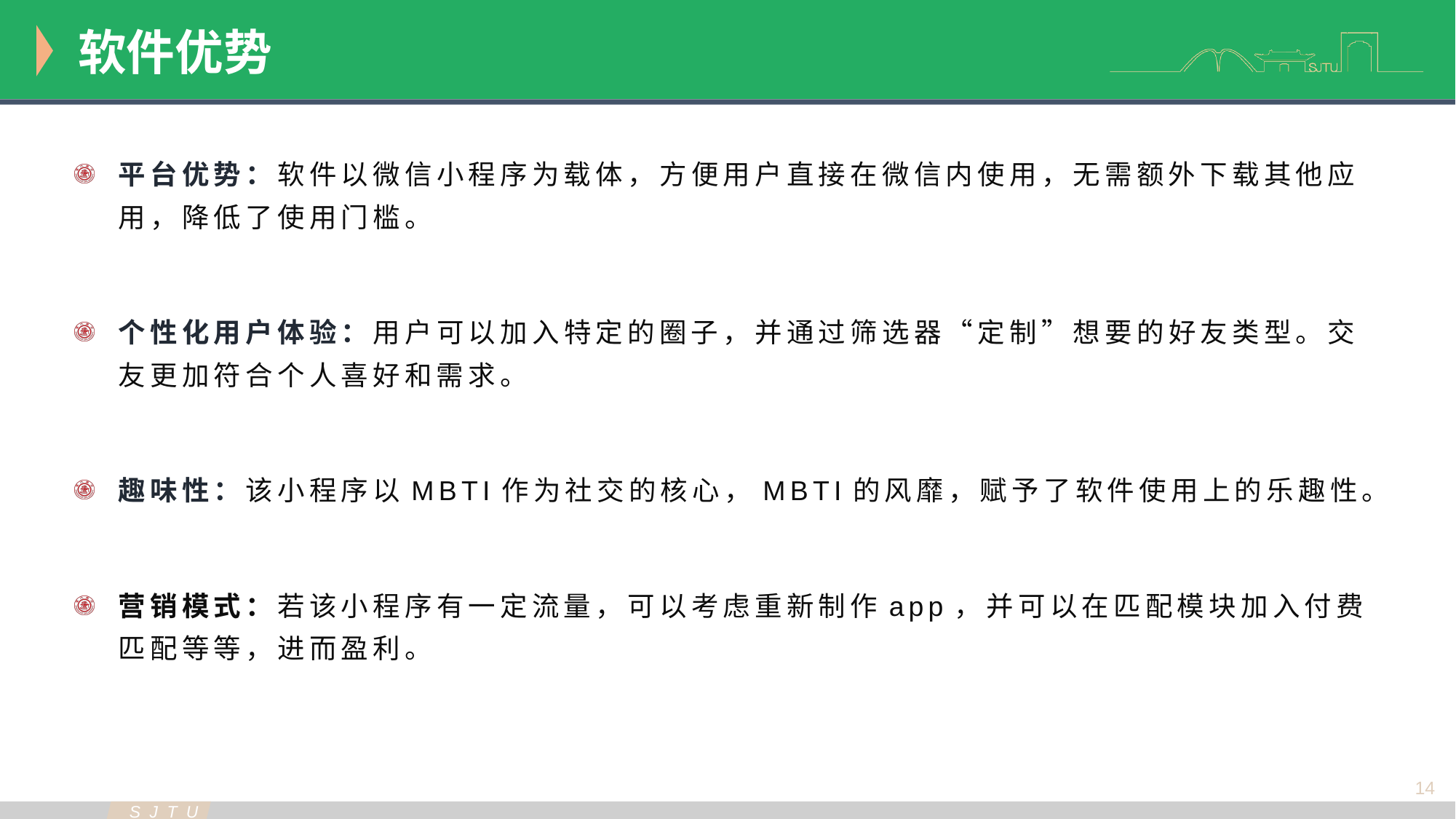

软件优势
平台优势：软件以微信小程序为载体，方便用户直接在微信内使用，无需额外下载其他应用，降低了使用门槛。

个性化用户体验：用户可以加入特定的圈子，并通过筛选器“定制”想要的好友类型。交友更加符合个人喜好和需求。

趣味性：该小程序以MBTI作为社交的核心，MBTI的风靡，赋予了软件使用上的乐趣性。

营销模式：若该小程序有一定流量，可以考虑重新制作app，并可以在匹配模块加入付费匹配等等，进而盈利。

14